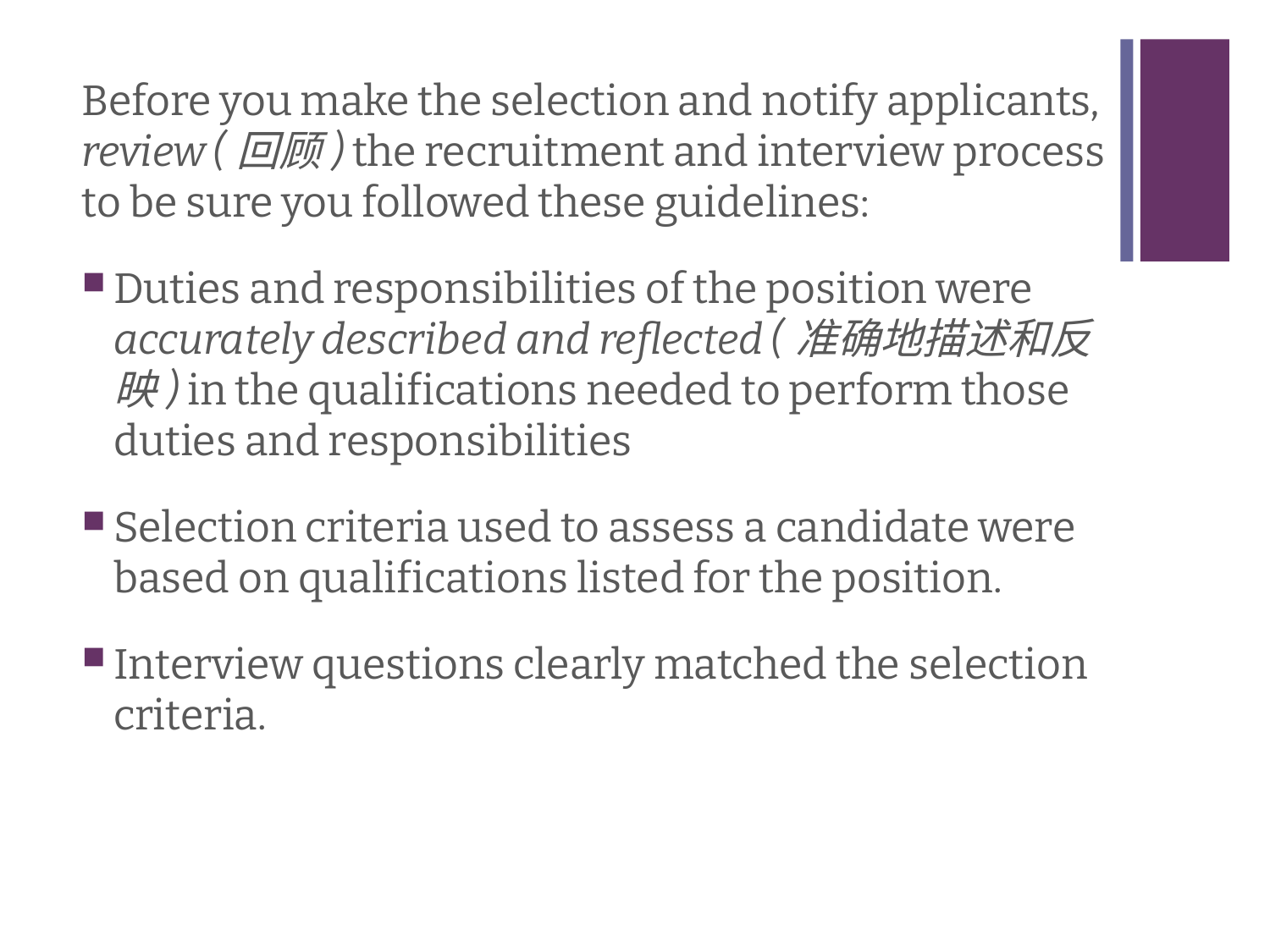

#
Before you make the selection and notify applicants, review (回顾) the recruitment and interview process to be sure you followed these guidelines:
Duties and responsibilities of the position were accurately described and reflected (准确地描述和反映) in the qualifications needed to perform those duties and responsibilities
Selection criteria used to assess a candidate were based on qualifications listed for the position.
Interview questions clearly matched the selection criteria.